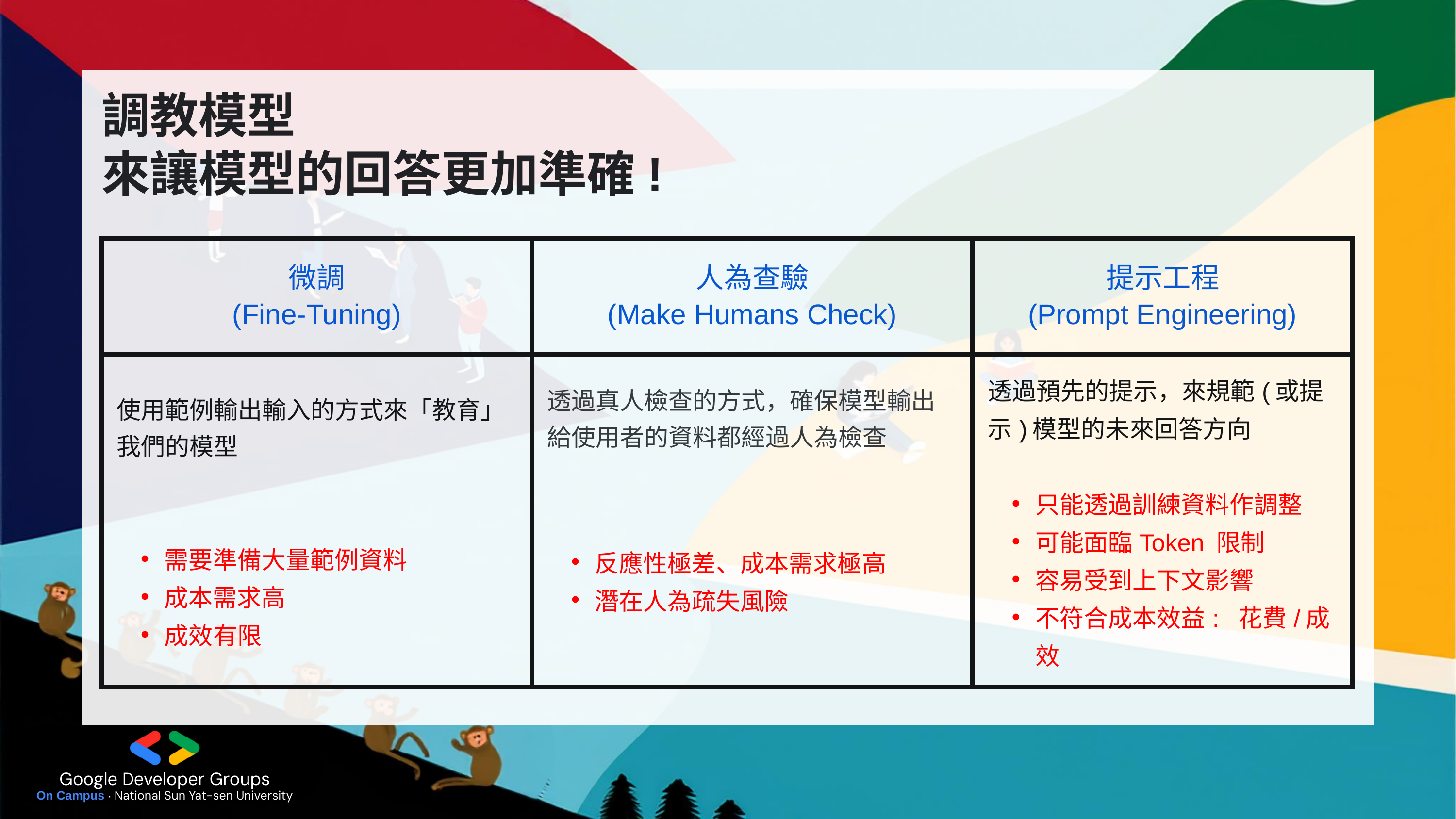

調教模型
來讓模型的回答更加準確!
| 微調 (Fine-Tuning) | 人為查驗 (Make Humans Check) | 提示工程 (Prompt Engineering) |
| --- | --- | --- |
| 使用範例輸出輸入的方式來「教育」我們的模型 需要準備大量範例資料 成本需求高 成效有限 | 透過真人檢查的方式，確保模型輸出給使用者的資料都經過人為檢查 反應性極差、成本需求極高 潛在人為疏失風險 | 透過預先的提示，來規範(或提示)模型的未來回答方向 只能透過訓練資料作調整 可能面臨Token 限制 容易受到上下文影響 不符合成本效益: 花費/成效 |

Google Developer Groups
On Campus ‧ National Sun Yat-sen University